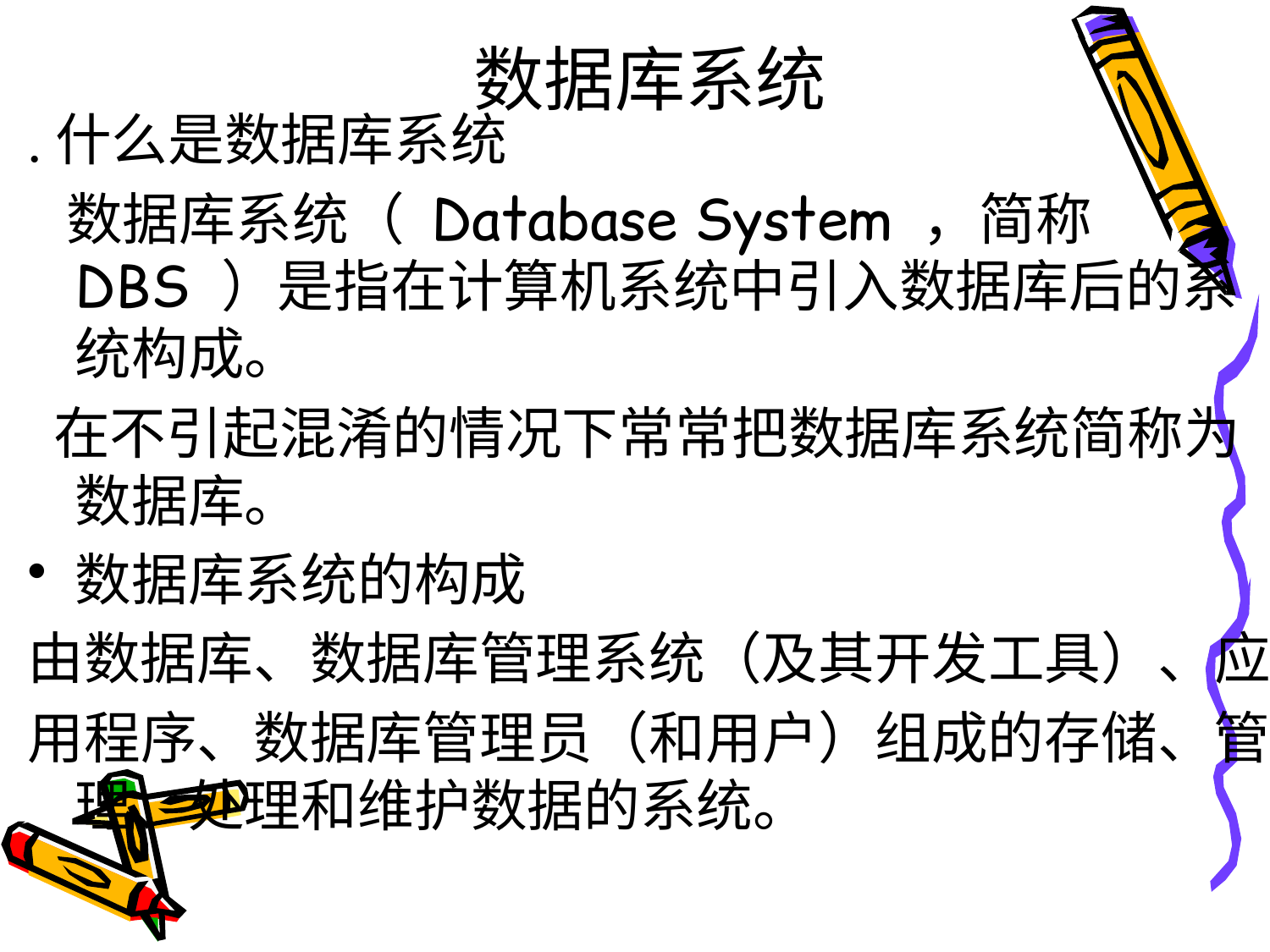

.什么是数据库系统
  数据库系统（ Database System ，简称 DBS ）是指在计算机系统中引入数据库后的系统构成。
 在不引起混淆的情况下常常把数据库系统简称为数据库。
数据库系统的构成
由数据库、数据库管理系统（及其开发工具）、应
用程序、数据库管理员（和用户）组成的存储、管理、处理和维护数据的系统。
# 数据库系统